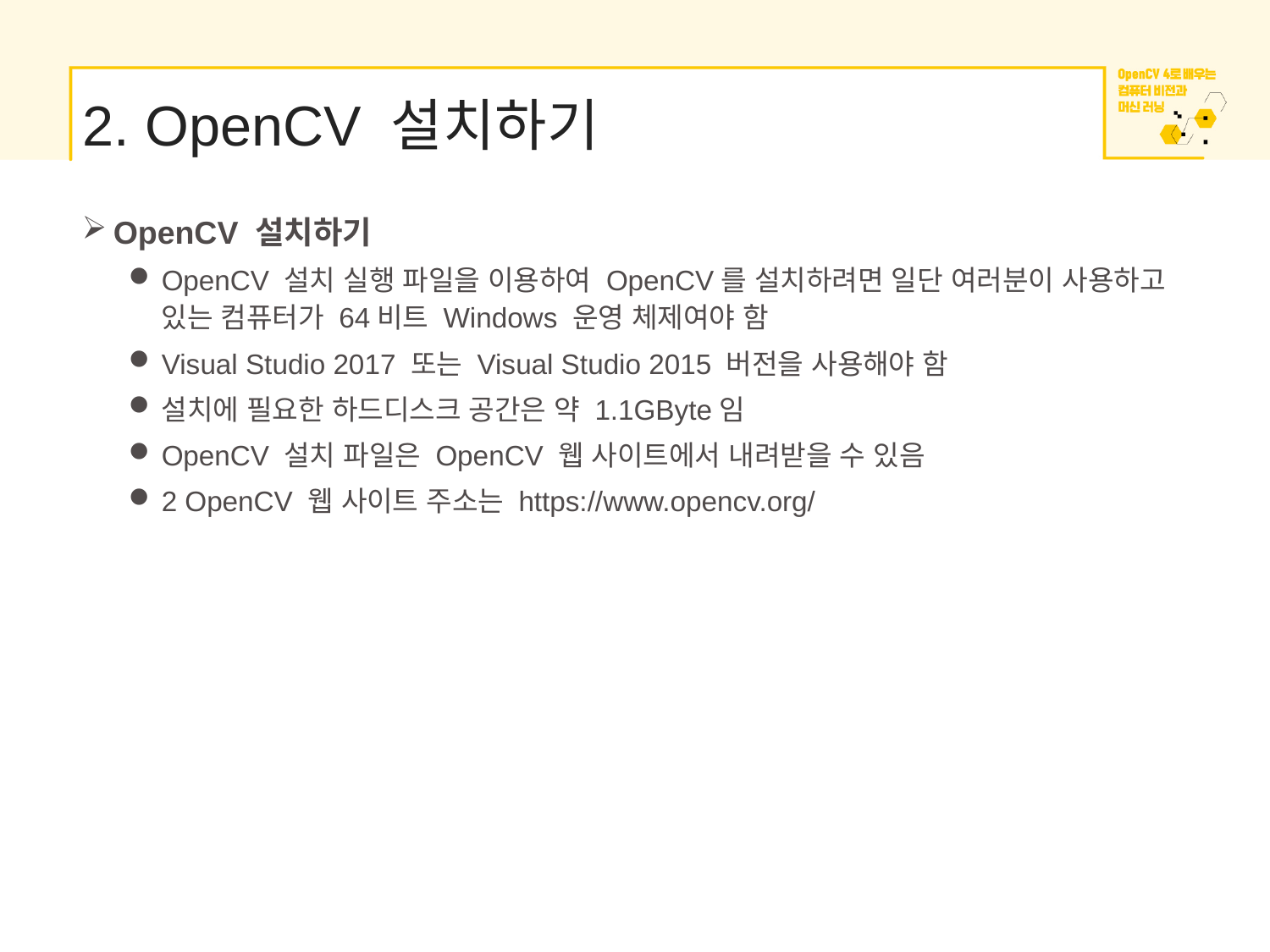

# 2. OpenCV 설치하기
OpenCV 설치하기
OpenCV 설치 실행 파일을 이용하여 OpenCV를 설치하려면 일단 여러분이 사용하고 있는 컴퓨터가 64비트 Windows 운영 체제여야 함
Visual Studio 2017 또는 Visual Studio 2015 버전을 사용해야 함
설치에 필요한 하드디스크 공간은 약 1.1GByte임
OpenCV 설치 파일은 OpenCV 웹 사이트에서 내려받을 수 있음
2 OpenCV 웹 사이트 주소는 https://www.opencv.org/